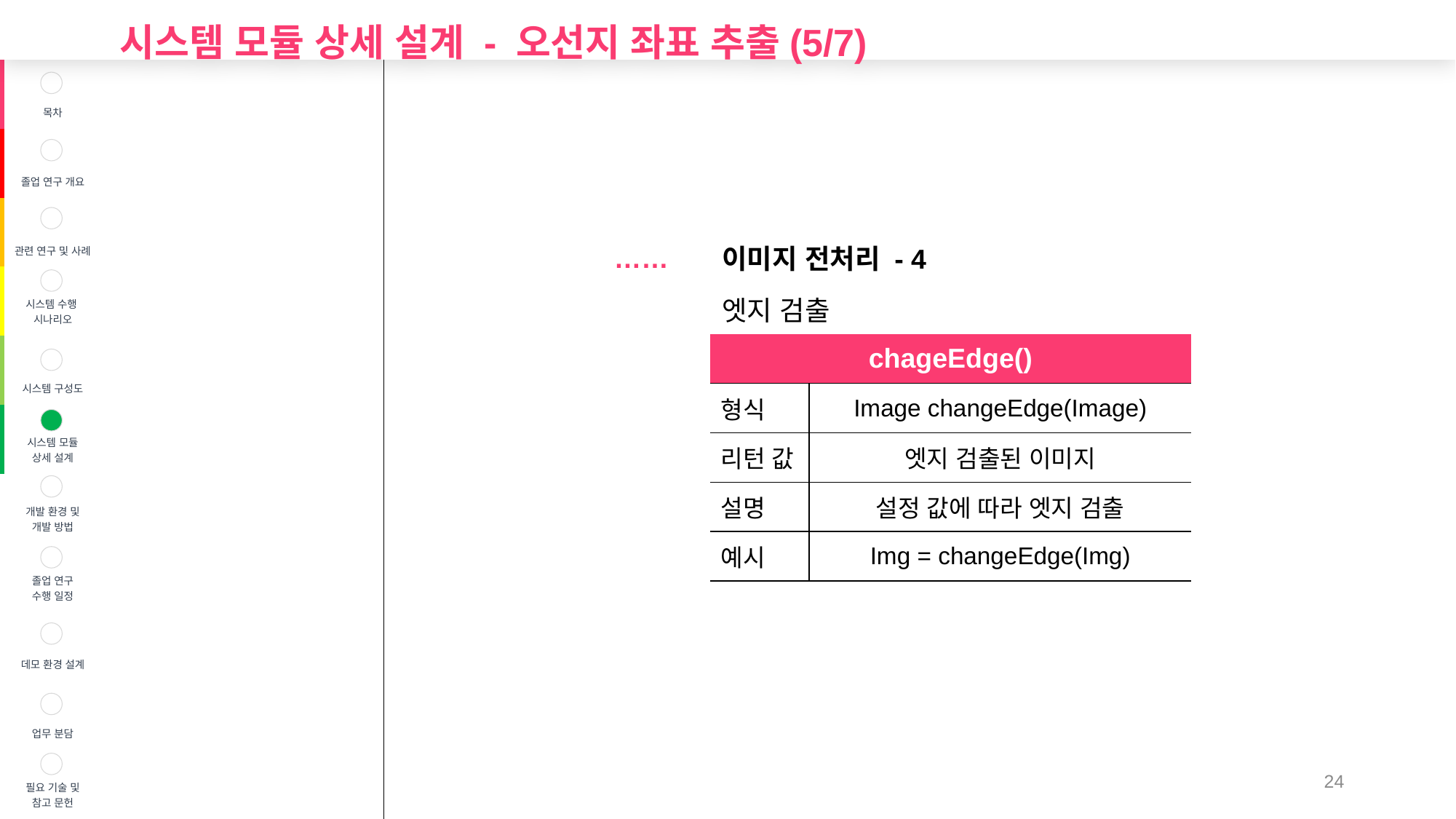

시스템 모듈 상세 설계 - 오선지 좌표 추출(5/7)
|  | 목차 |
| --- | --- |
|  | 졸업 연구 개요 |
|  | 관련 연구 및 사례 |
|  | 시스템 수행 시나리오 |
|  | 시스템 구성도 |
|  | 시스템 모듈 상세 설계 |
|  | 개발 환경 및 개발 방법 |
|  | 졸업 연구 수행 일정 |
|  | 데모 환경 설계 |
|  | 업무 분담 |
|  | 필요 기술 및 참고 문헌 |

……
이미지 전처리 - 4

엣지 검출

| chageEdge() |  |
| --- | --- |
| 형식 | Image changeEdge(Image) |
| 리턴 값 | 엣지 검출된 이미지 |
| 설명 | 설정 값에 따라 엣지 검출 |
| 예시 | Img = changeEdge(Img) |

24